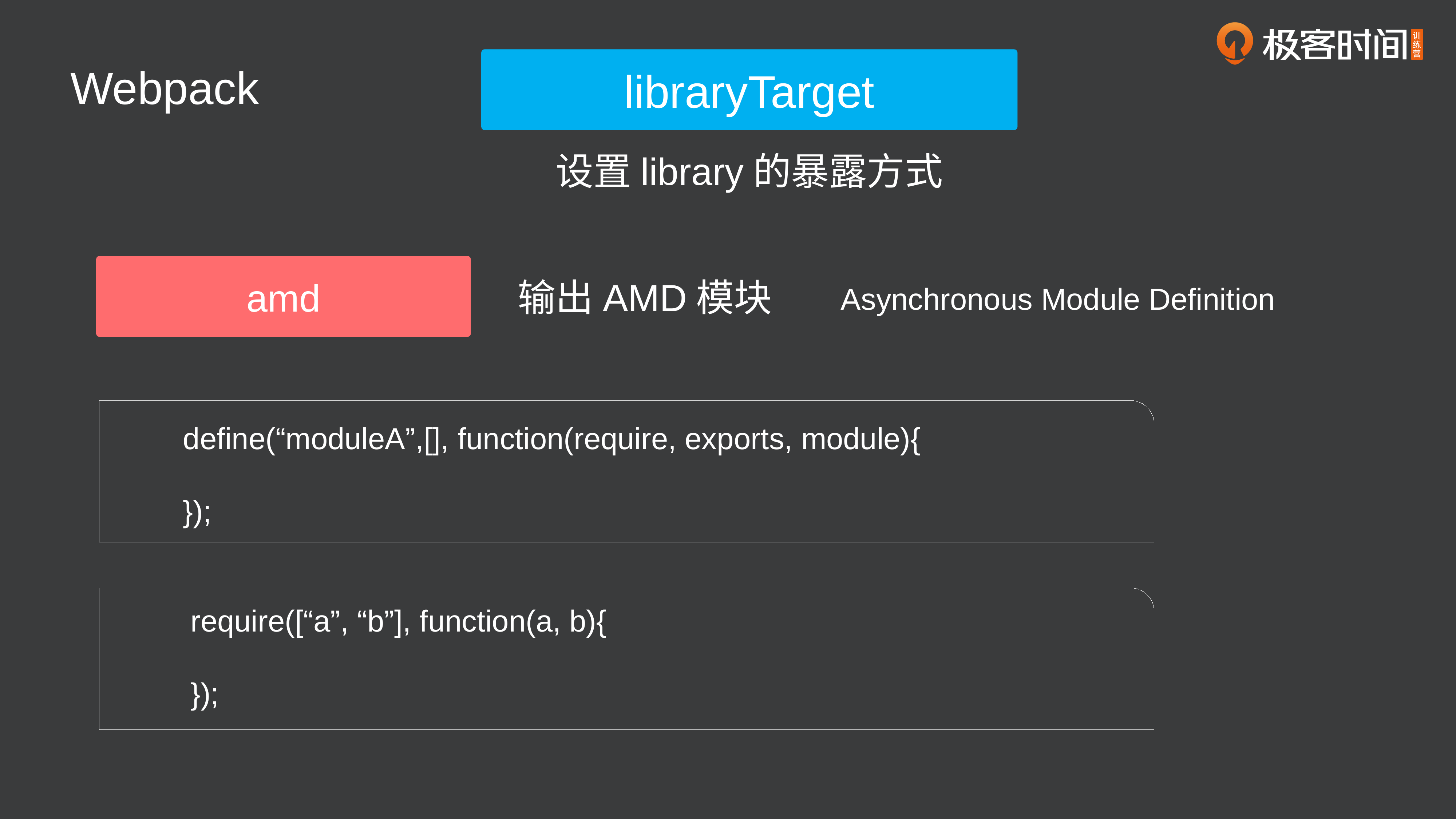

libraryTarget
Webpack

设置library的暴露方式
amd
输出AMD模块
Asynchronous Module Definition

define(“moduleA”,[], function(require, exports, module){

});

require([“a”, “b”], function(a, b){

});